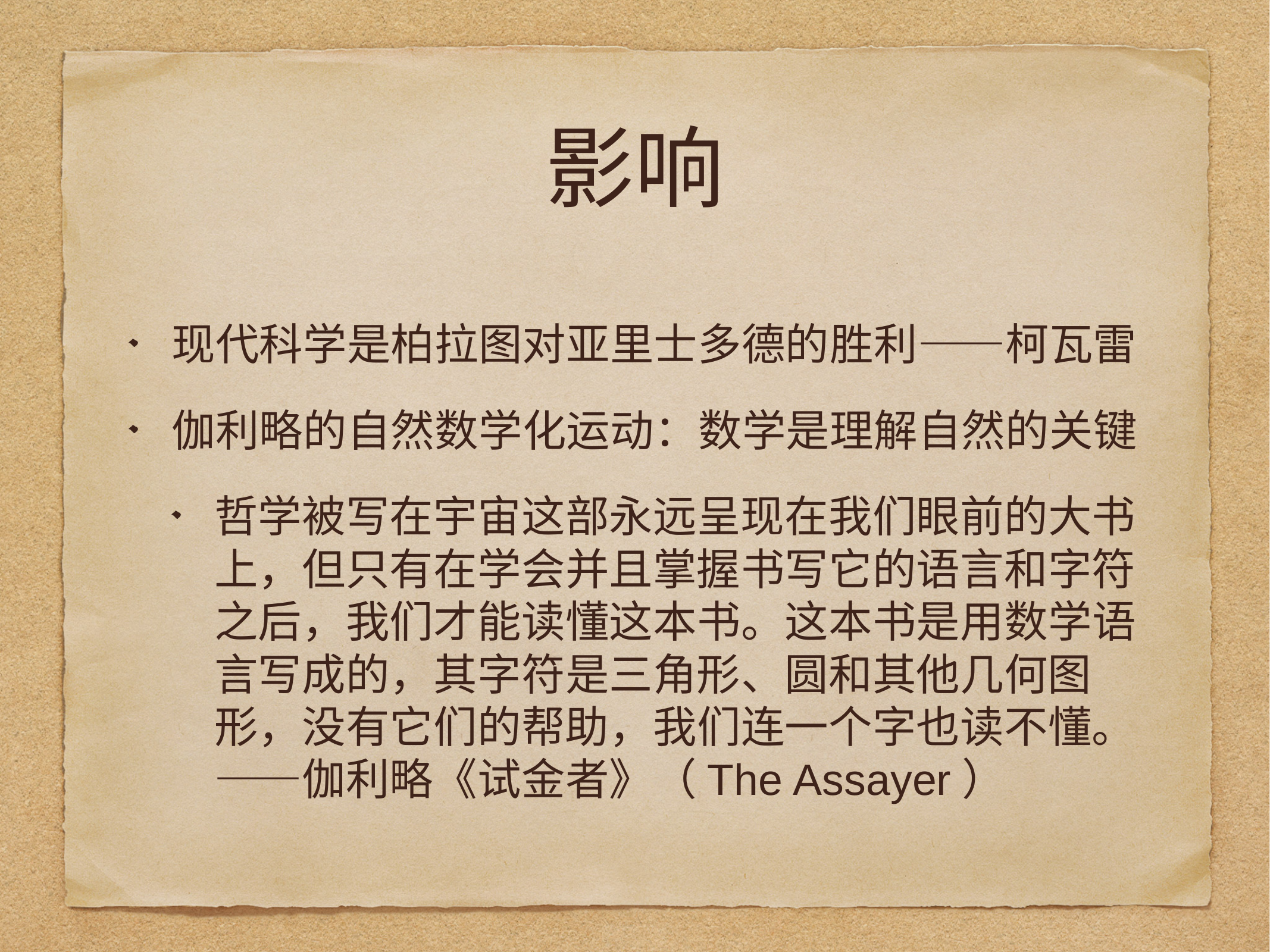

# 影响
现代科学是柏拉图对亚里士多德的胜利——柯瓦雷
伽利略的自然数学化运动：数学是理解自然的关键
哲学被写在宇宙这部永远呈现在我们眼前的大书上，但只有在学会并且掌握书写它的语言和字符之后，我们才能读懂这本书。这本书是用数学语言写成的，其字符是三角形、圆和其他几何图形，没有它们的帮助，我们连一个字也读不懂。——伽利略《试金者》（The Assayer）